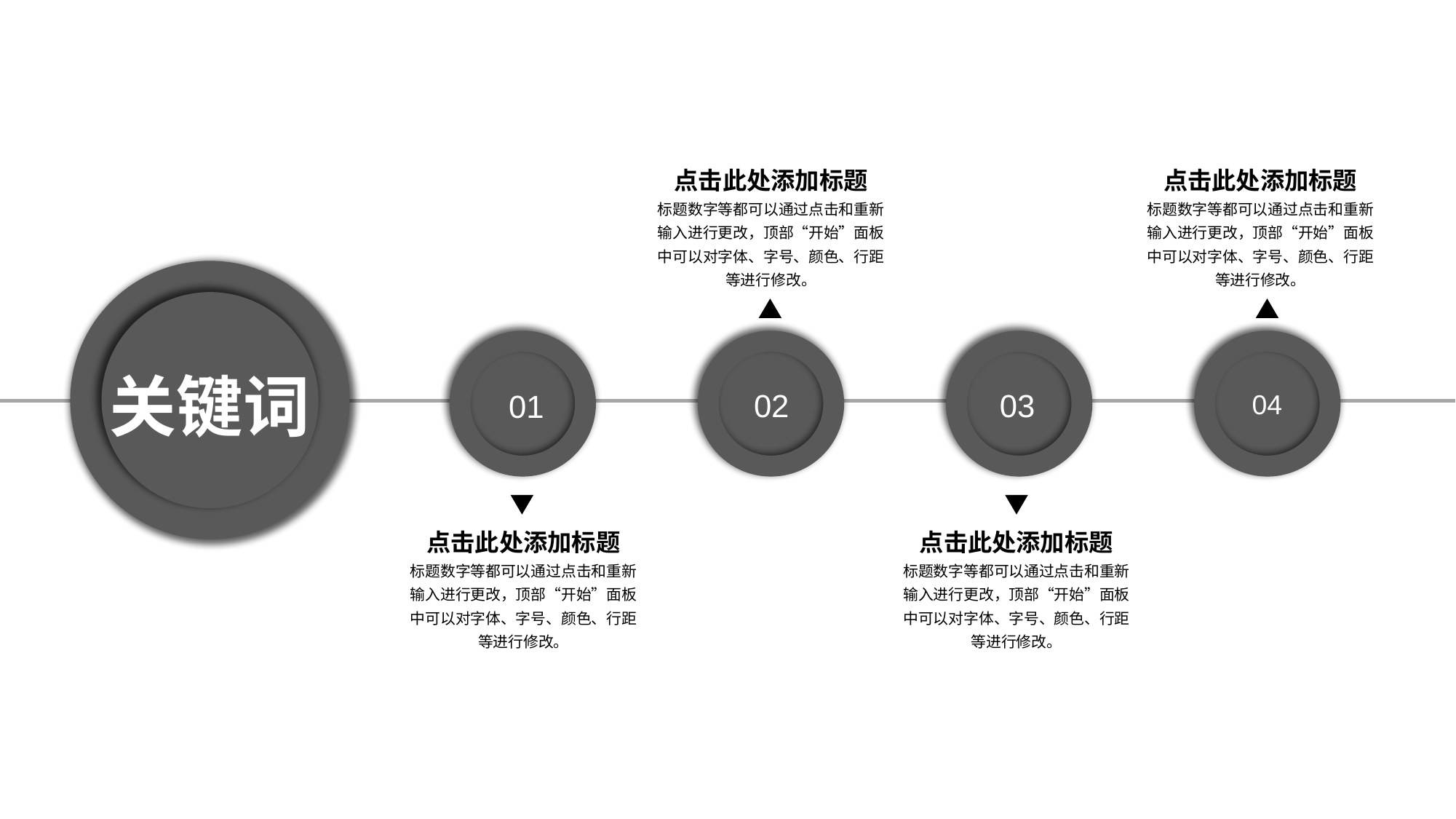

点击此处添加标题
标题数字等都可以通过点击和重新输入进行更改，顶部“开始”面板中可以对字体、字号、颜色、行距等进行修改。
点击此处添加标题
标题数字等都可以通过点击和重新输入进行更改，顶部“开始”面板中可以对字体、字号、颜色、行距等进行修改。

关键词

01

02

04
03

点击此处添加标题
标题数字等都可以通过点击和重新输入进行更改，顶部“开始”面板中可以对字体、字号、颜色、行距等进行修改。
点击此处添加标题
标题数字等都可以通过点击和重新输入进行更改，顶部“开始”面板中可以对字体、字号、颜色、行距等进行修改。